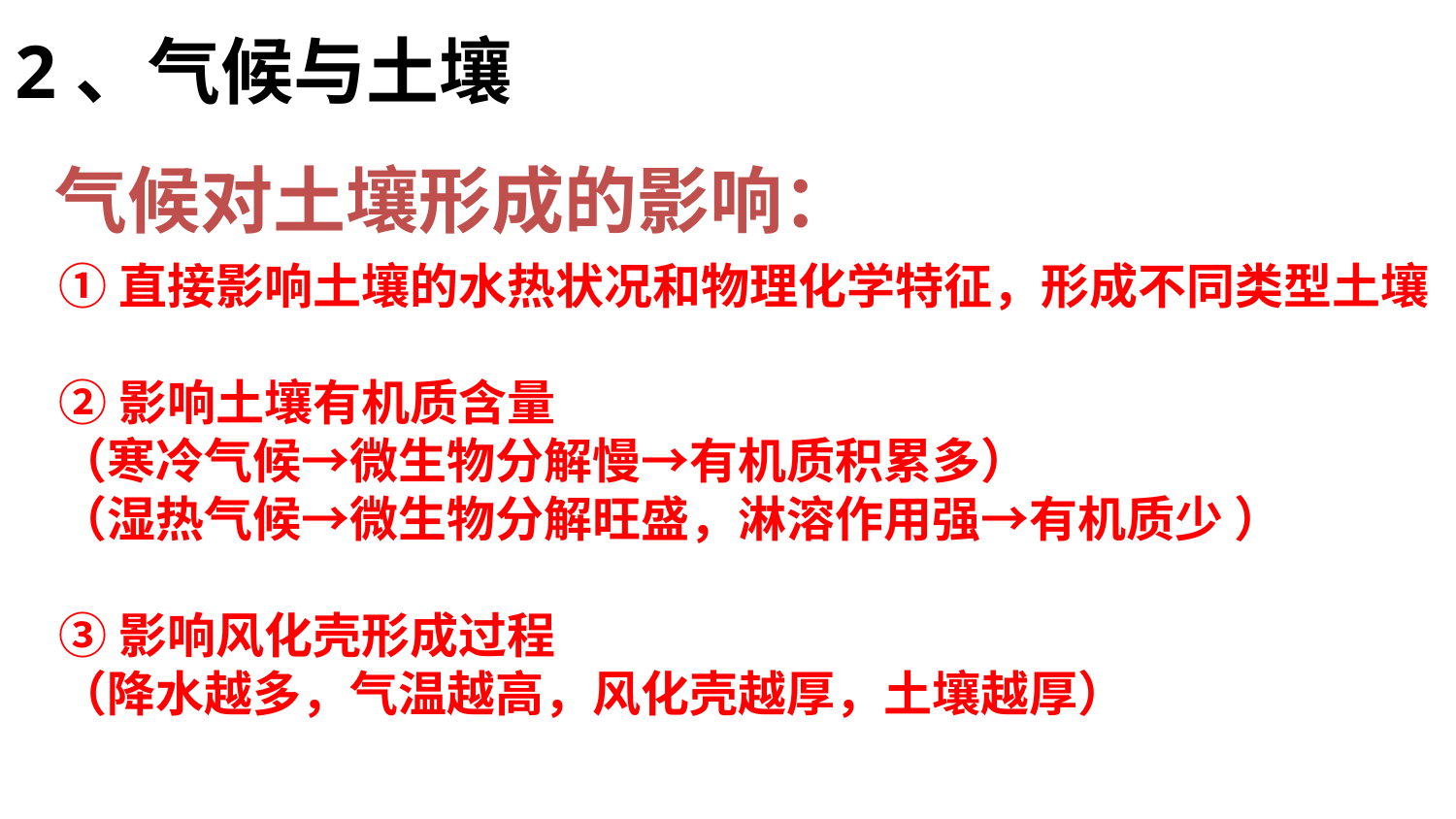

2、气候与土壤

气候对土壤形成的影响：
①直接影响土壤的水热状况和物理化学特征，形成不同类型土壤

②影响土壤有机质含量
（寒冷气候→微生物分解慢→有机质积累多）
（湿热气候→微生物分解旺盛，淋溶作用强→有机质少 ）

③影响风化壳形成过程
（降水越多，气温越高，风化壳越厚，土壤越厚）